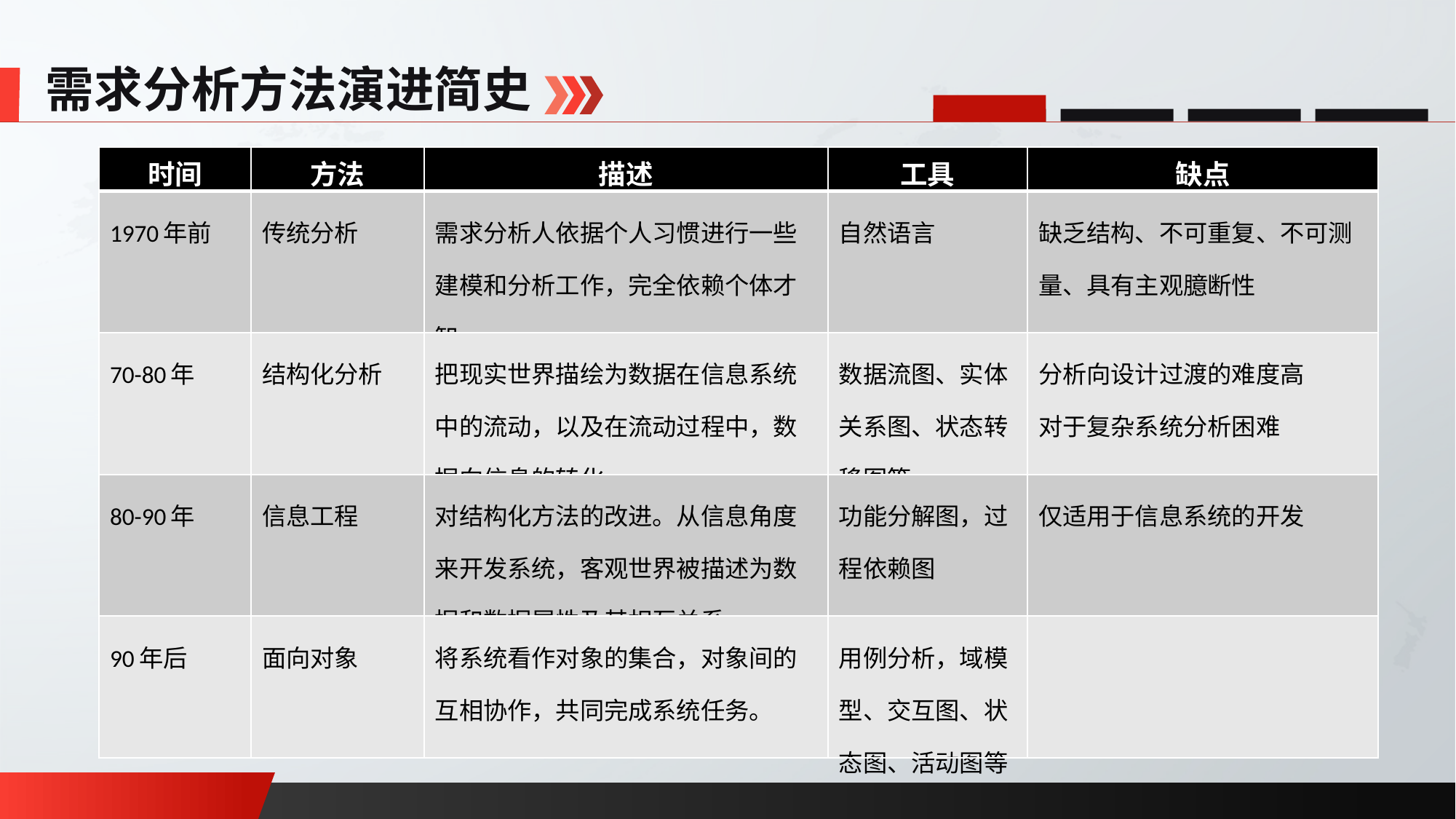

需求分析方法演进简史

| 时间 | 方法 | 描述 | 工具 | 缺点 |
| --- | --- | --- | --- | --- |
| 1970年前 | 传统分析 | 需求分析人依据个人习惯进行一些建模和分析工作，完全依赖个体才智 | 自然语言 | 缺乏结构、不可重复、不可测量、具有主观臆断性 |
| 70-80年 | 结构化分析 | 把现实世界描绘为数据在信息系统中的流动，以及在流动过程中，数据向信息的转化。 | 数据流图、实体关系图、状态转移图等 | 分析向设计过渡的难度高 对于复杂系统分析困难 |
| 80-90年 | 信息工程 | 对结构化方法的改进。从信息角度来开发系统，客观世界被描述为数据和数据属性及其相互关系。 | 功能分解图，过程依赖图 | 仅适用于信息系统的开发 |
| 90年后 | 面向对象 | 将系统看作对象的集合，对象间的互相协作，共同完成系统任务。 | 用例分析，域模型、交互图、状态图、活动图等 |  |